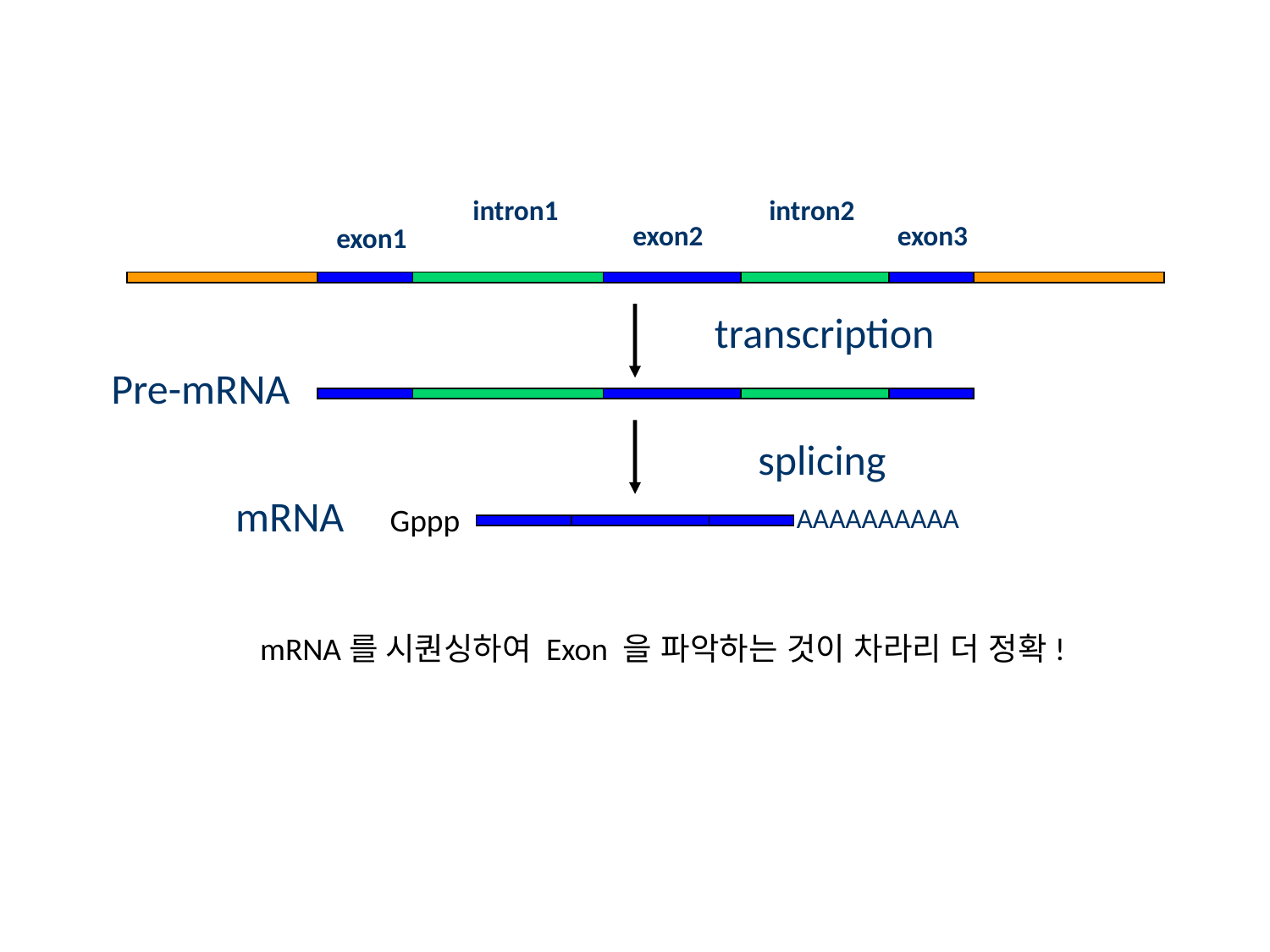

intron1
intron2
exon2
exon3
exon1

transcription

Pre-mRNA

splicing
mRNA
Gppp
AAAAAAAAAA

mRNA를 시퀀싱하여 Exon 을 파악하는 것이 차라리 더 정확!